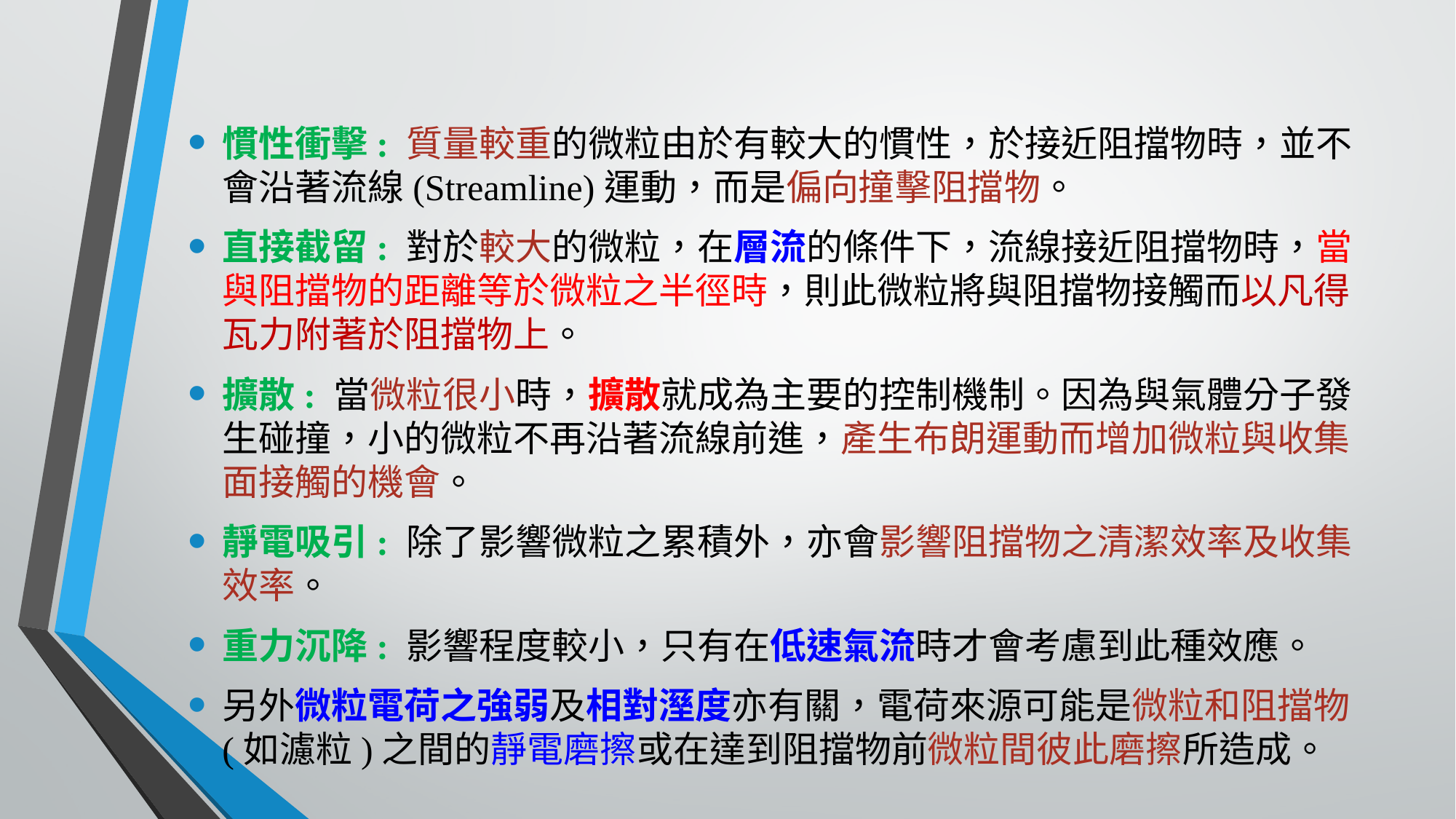

慣性衝擊: 質量較重的微粒由於有較大的慣性，於接近阻擋物時，並不會沿著流線(Streamline)運動，而是偏向撞擊阻擋物。
直接截留: 對於較大的微粒，在層流的條件下，流線接近阻擋物時，當與阻擋物的距離等於微粒之半徑時，則此微粒將與阻擋物接觸而以凡得瓦力附著於阻擋物上。
擴散: 當微粒很小時，擴散就成為主要的控制機制。因為與氣體分子發生碰撞，小的微粒不再沿著流線前進，產生布朗運動而增加微粒與收集面接觸的機會。
靜電吸引: 除了影響微粒之累積外，亦會影響阻擋物之清潔效率及收集效率。
重力沉降: 影響程度較小，只有在低速氣流時才會考慮到此種效應。
另外微粒電荷之強弱及相對溼度亦有關，電荷來源可能是微粒和阻擋物(如濾粒)之間的靜電磨擦或在達到阻擋物前微粒間彼此磨擦所造成。